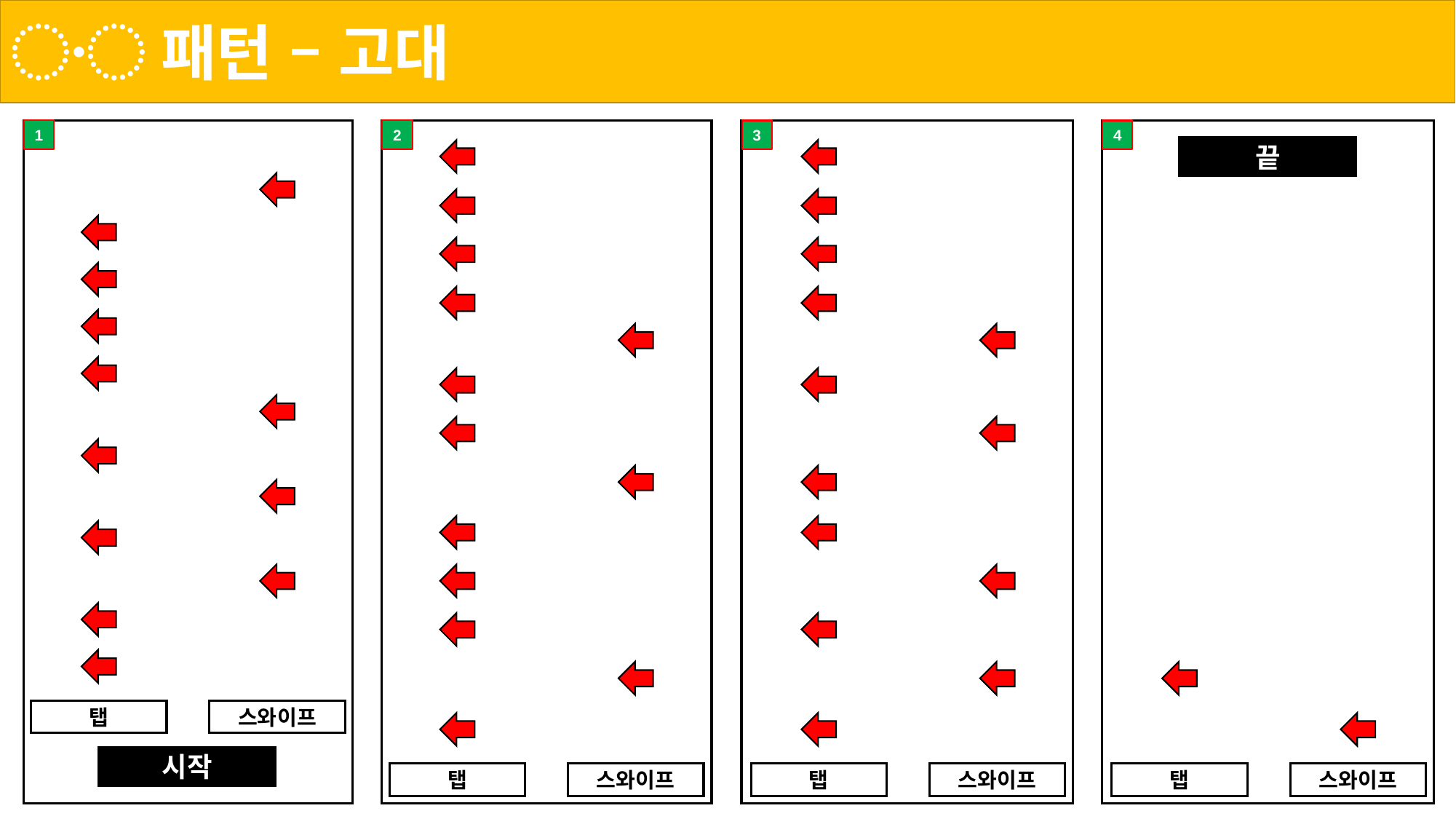

〮 패턴 – 고대
1

2

3
4
끝

탭
스와이프

시작
탭
스와이프
탭
스와이프
탭
스와이프